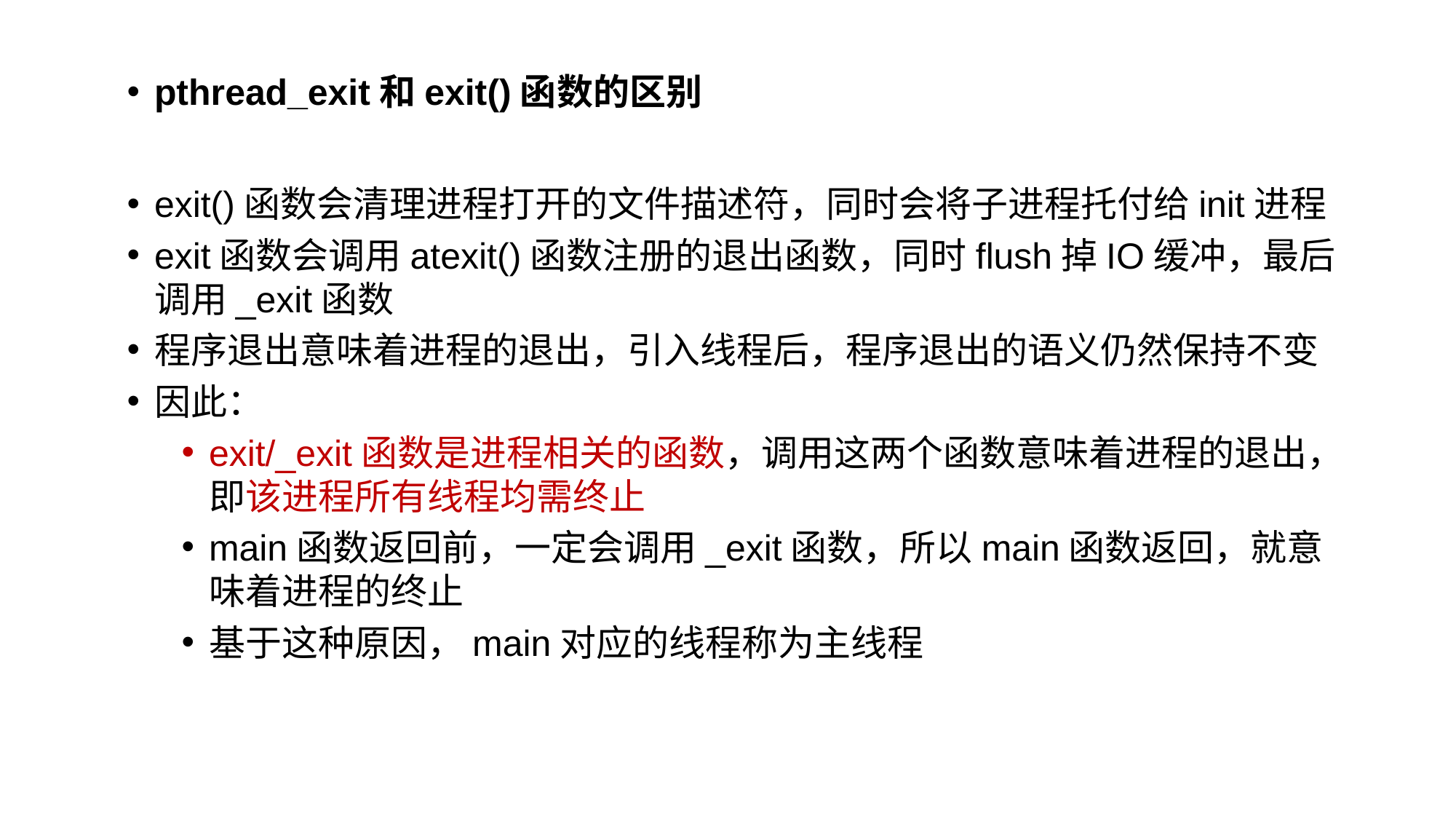

pthread_exit和exit()函数的区别

exit()函数会清理进程打开的文件描述符，同时会将子进程托付给init进程
exit函数会调用atexit()函数注册的退出函数，同时flush掉IO缓冲，最后调用_exit函数
程序退出意味着进程的退出，引入线程后，程序退出的语义仍然保持不变
因此：
exit/_exit函数是进程相关的函数，调用这两个函数意味着进程的退出，即该进程所有线程均需终止
main函数返回前，一定会调用_exit函数，所以main函数返回，就意味着进程的终止
基于这种原因，main对应的线程称为主线程